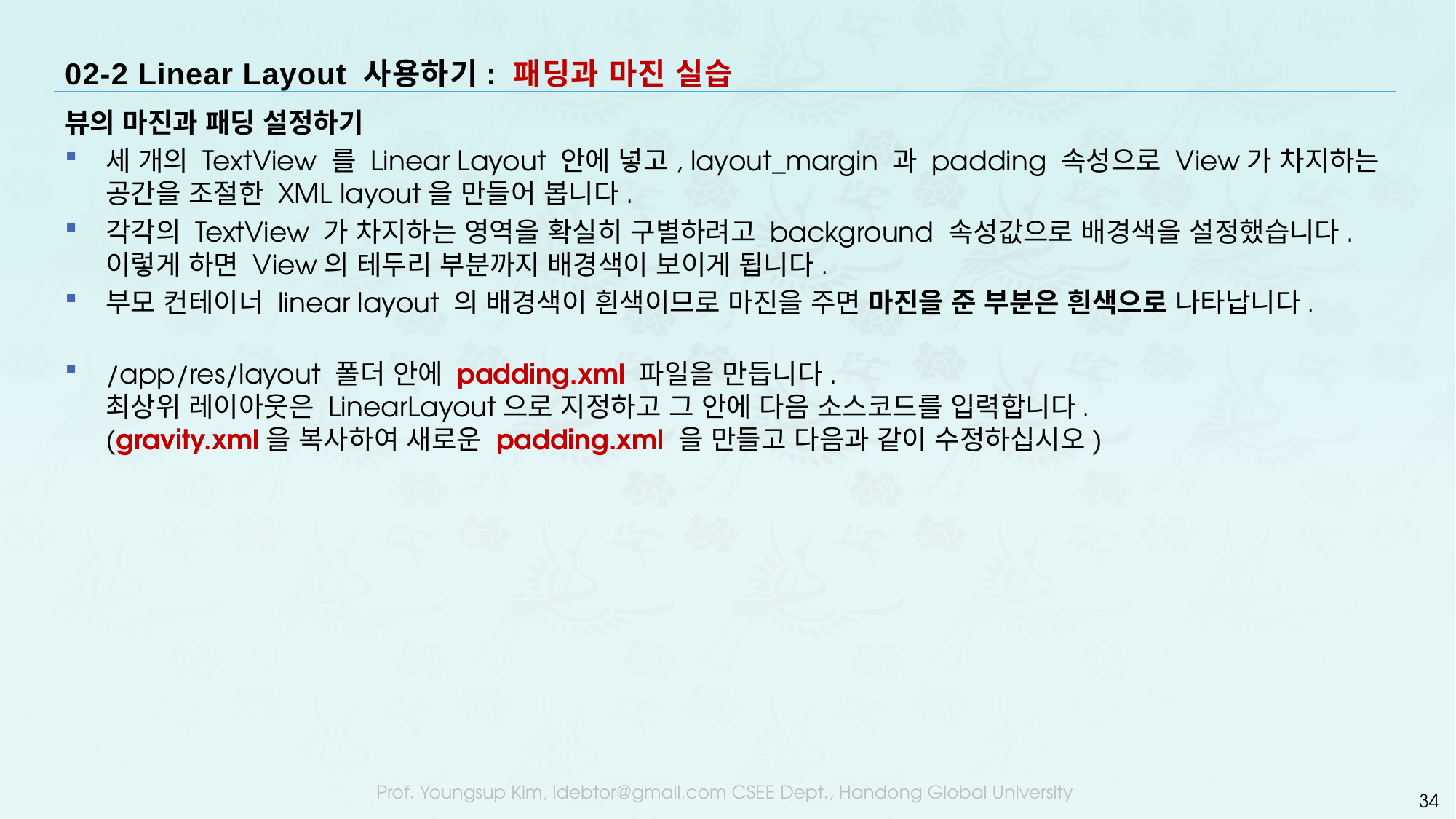

# 02-2 Linear Layout 사용하기: 패딩과 마진 실습
뷰의 마진과 패딩 설정하기
세 개의 TextView 를 Linear Layout 안에 넣고, layout_margin 과 padding 속성으로 View가 차지하는 공간을 조절한 XML layout을 만들어 봅니다.
각각의 TextView 가 차지하는 영역을 확실히 구별하려고 background 속성값으로 배경색을 설정했습니다.
이렇게 하면 View의 테두리 부분까지 배경색이 보이게 됩니다.
부모 컨테이너 linear layout 의 배경색이 흰색이므로 마진을 주면 마진을 준 부분은 흰색으로 나타납니다.
/app/res/layout 폴더 안에 padding.xml 파일을 만듭니다.
최상위 레이아웃은 LinearLayout으로 지정하고 그 안에 다음 소스코드를 입력합니다.
(gravity.xml을 복사하여 새로운 padding.xml 을 만들고 다음과 같이 수정하십시오)

34